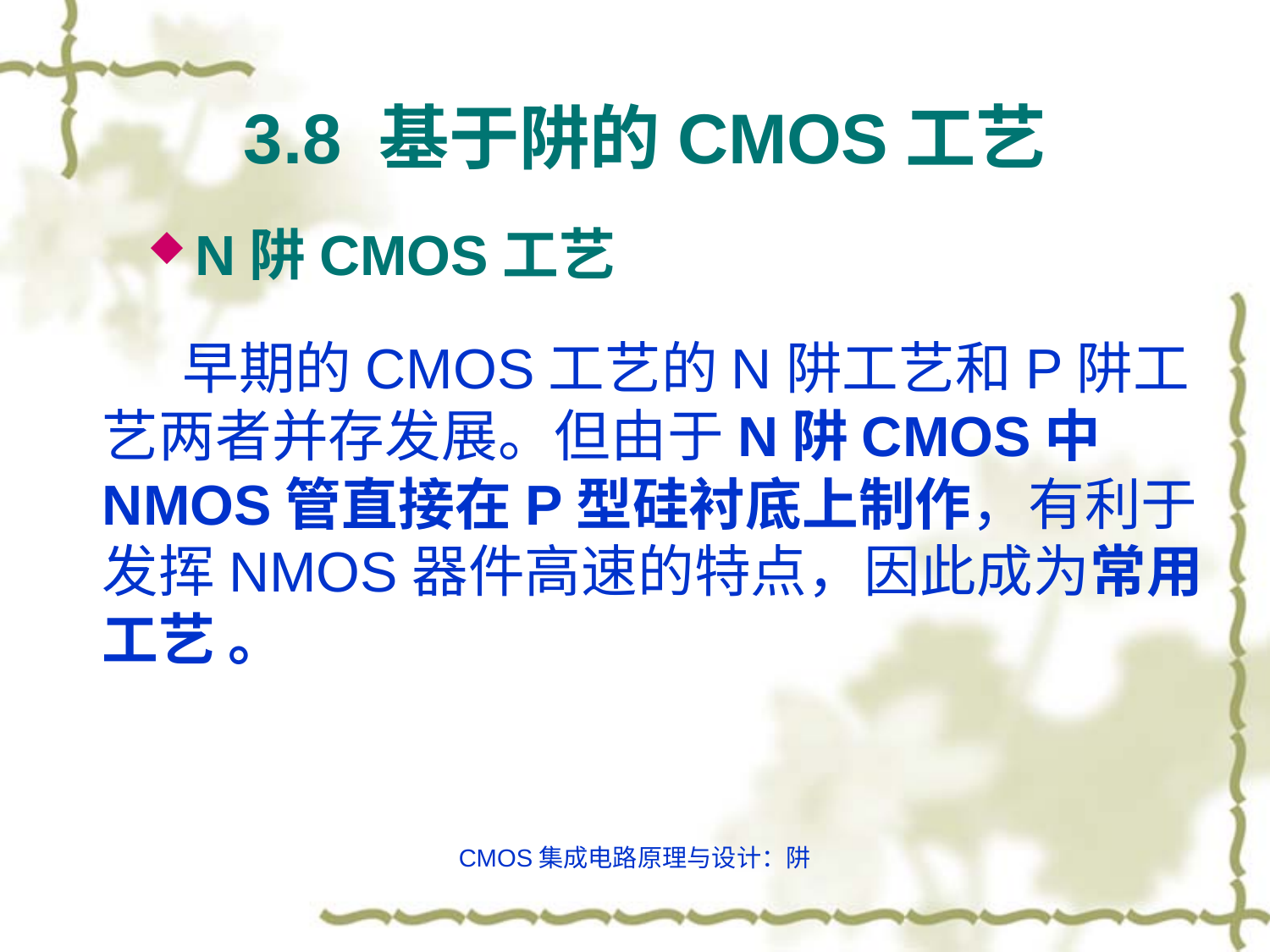

# 3.8 基于阱的CMOS工艺
N阱CMOS工艺

         早期的CMOS工艺的N阱工艺和P阱工艺两者并存发展。但由于N阱CMOS中NMOS管直接在P型硅衬底上制作，有利于发挥NMOS器件高速的特点，因此成为常用工艺 。
CMOS集成电路原理与设计：阱
40